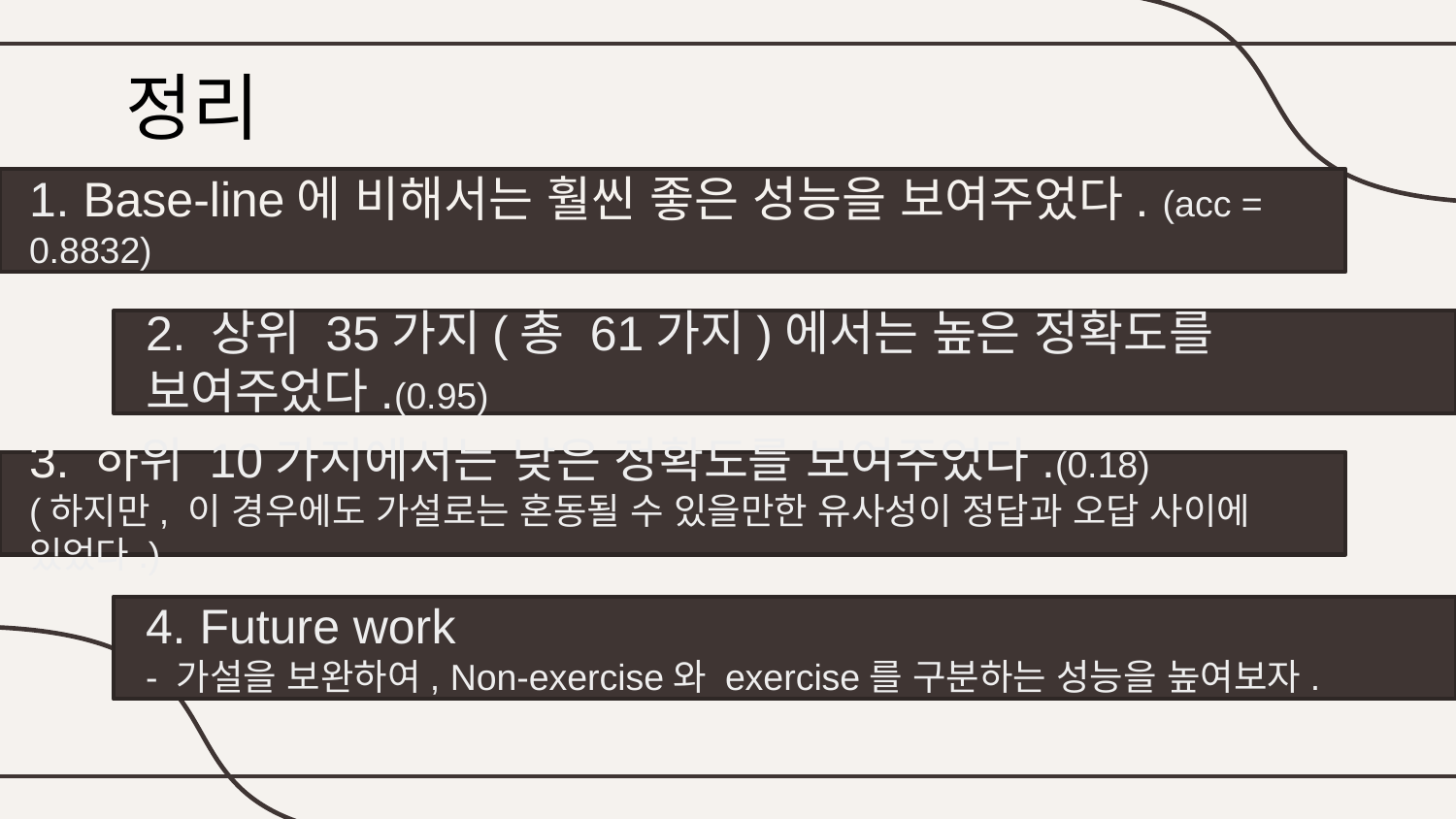

정리

1. Base-line에 비해서는 훨씬 좋은 성능을 보여주었다. (acc = 0.8832)

2. 상위 35가지(총 61가지)에서는 높은 정확도를 보여주었다.(0.95)
3. 하위 10가지에서는 낮은 정확도를 보여주었다.(0.18)
(하지만, 이 경우에도 가설로는 혼동될 수 있을만한 유사성이 정답과 오답 사이에 있었다.)

4. Future work
- 가설을 보완하여, Non-exercise와 exercise를 구분하는 성능을 높여보자.